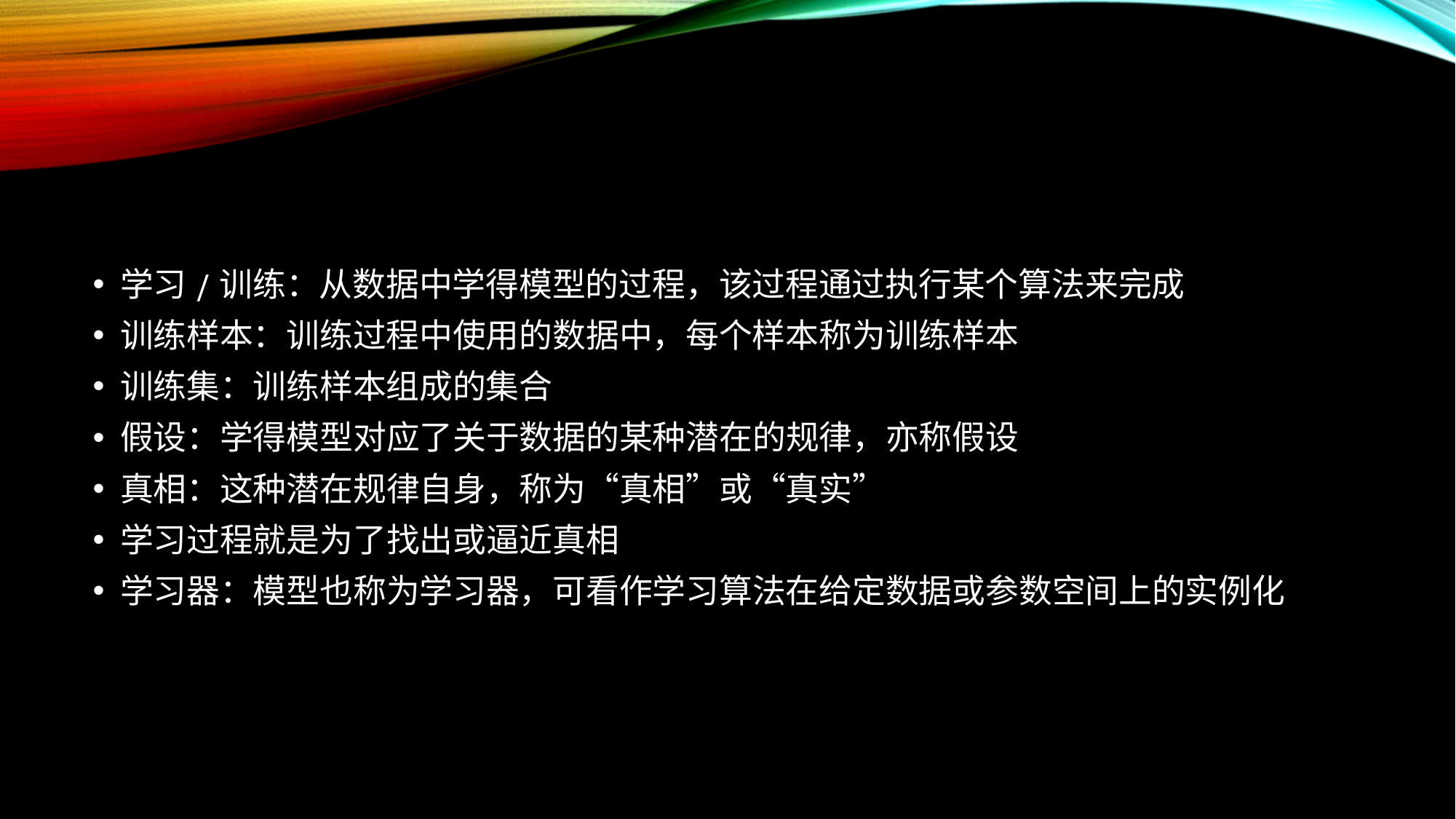

#
学习/训练：从数据中学得模型的过程，该过程通过执行某个算法来完成
训练样本：训练过程中使用的数据中，每个样本称为训练样本
训练集：训练样本组成的集合
假设：学得模型对应了关于数据的某种潜在的规律，亦称假设
真相：这种潜在规律自身，称为“真相”或“真实”
学习过程就是为了找出或逼近真相
学习器：模型也称为学习器，可看作学习算法在给定数据或参数空间上的实例化